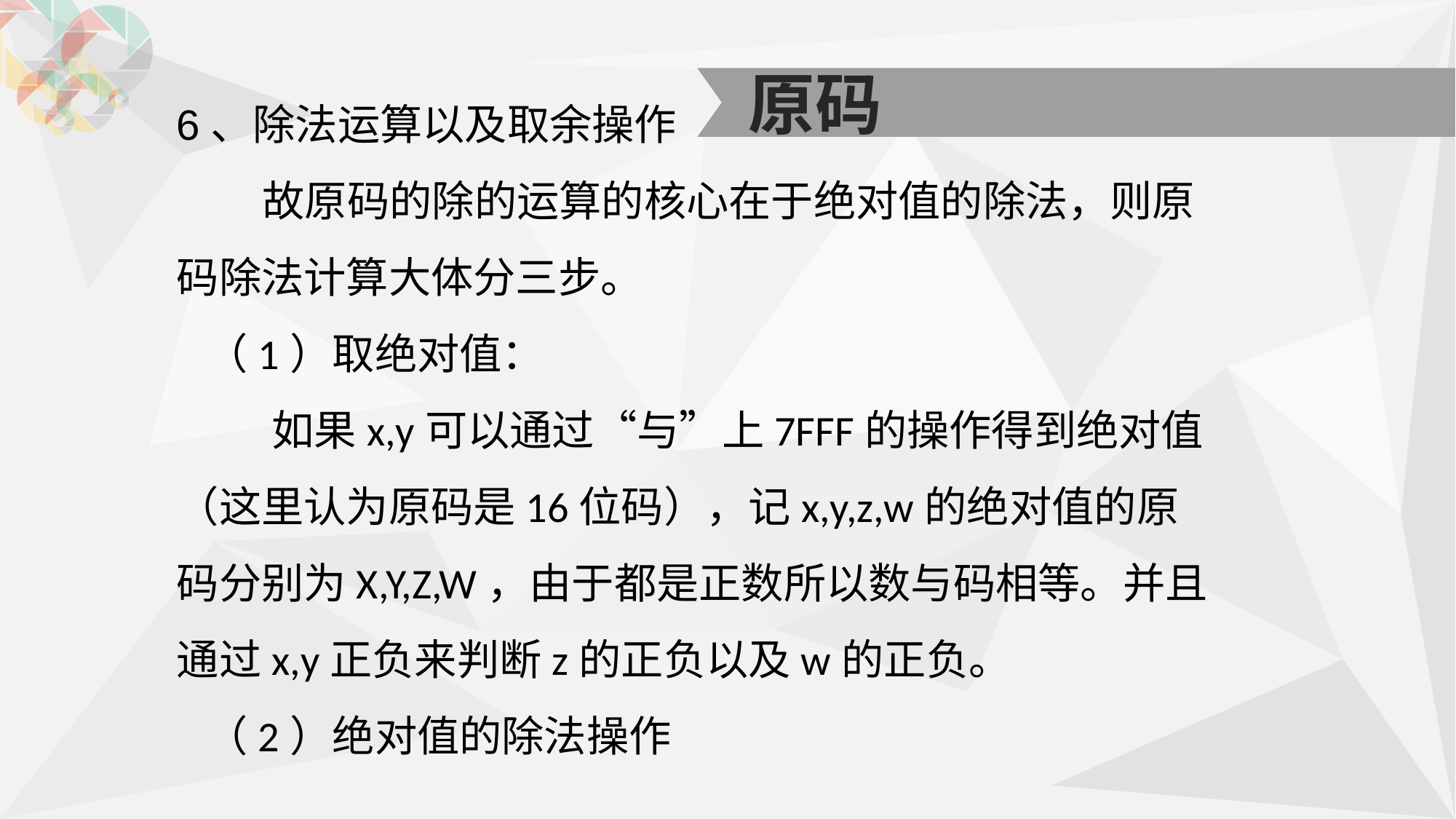

原码

6、除法运算以及取余操作
        故原码的除的运算的核心在于绝对值的除法，则原码除法计算大体分三步。
  （1）取绝对值：
         如果x,y可以通过“与”上7FFF的操作得到绝对值（这里认为原码是16位码），记x,y,z,w的绝对值的原码分别为X,Y,Z,W，由于都是正数所以数与码相等。并且通过x,y正负来判断z的正负以及w的正负。
  （2）绝对值的除法操作